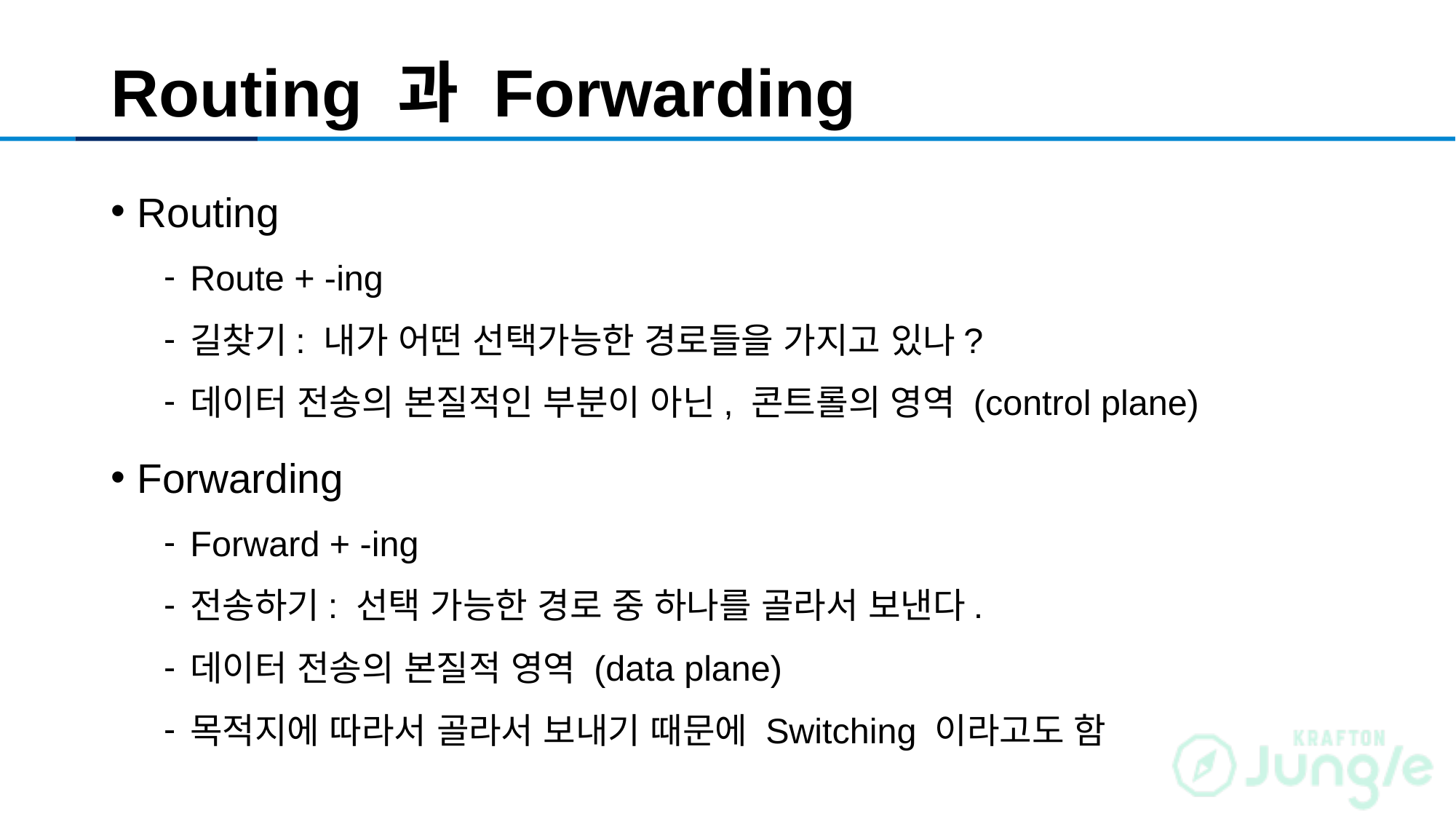

# Routing 과 Forwarding
Routing
Route + -ing
길찾기: 내가 어떤 선택가능한 경로들을 가지고 있나?
데이터 전송의 본질적인 부분이 아닌, 콘트롤의 영역 (control plane)
Forwarding
Forward + -ing
전송하기: 선택 가능한 경로 중 하나를 골라서 보낸다.
데이터 전송의 본질적 영역 (data plane)
목적지에 따라서 골라서 보내기 때문에 Switching 이라고도 함